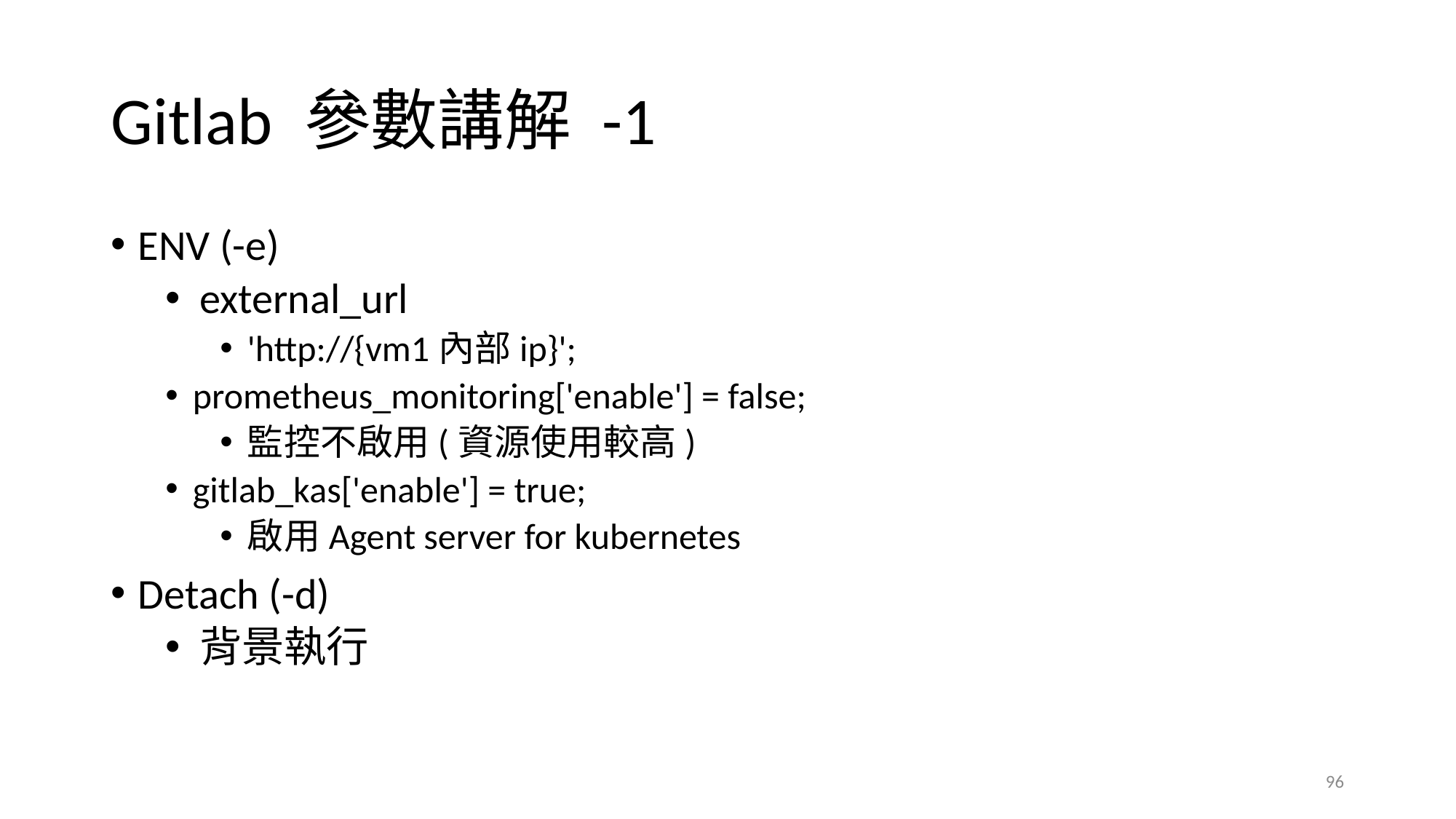

96
# Gitlab 參數講解 -1
2021/4/21
ENV (-e)
external_url
'http://{vm1內部ip}';
prometheus_monitoring['enable'] = false;
監控不啟用(資源使用較高)
gitlab_kas['enable'] = true;
啟用Agent server for kubernetes
Detach (-d)
背景執行